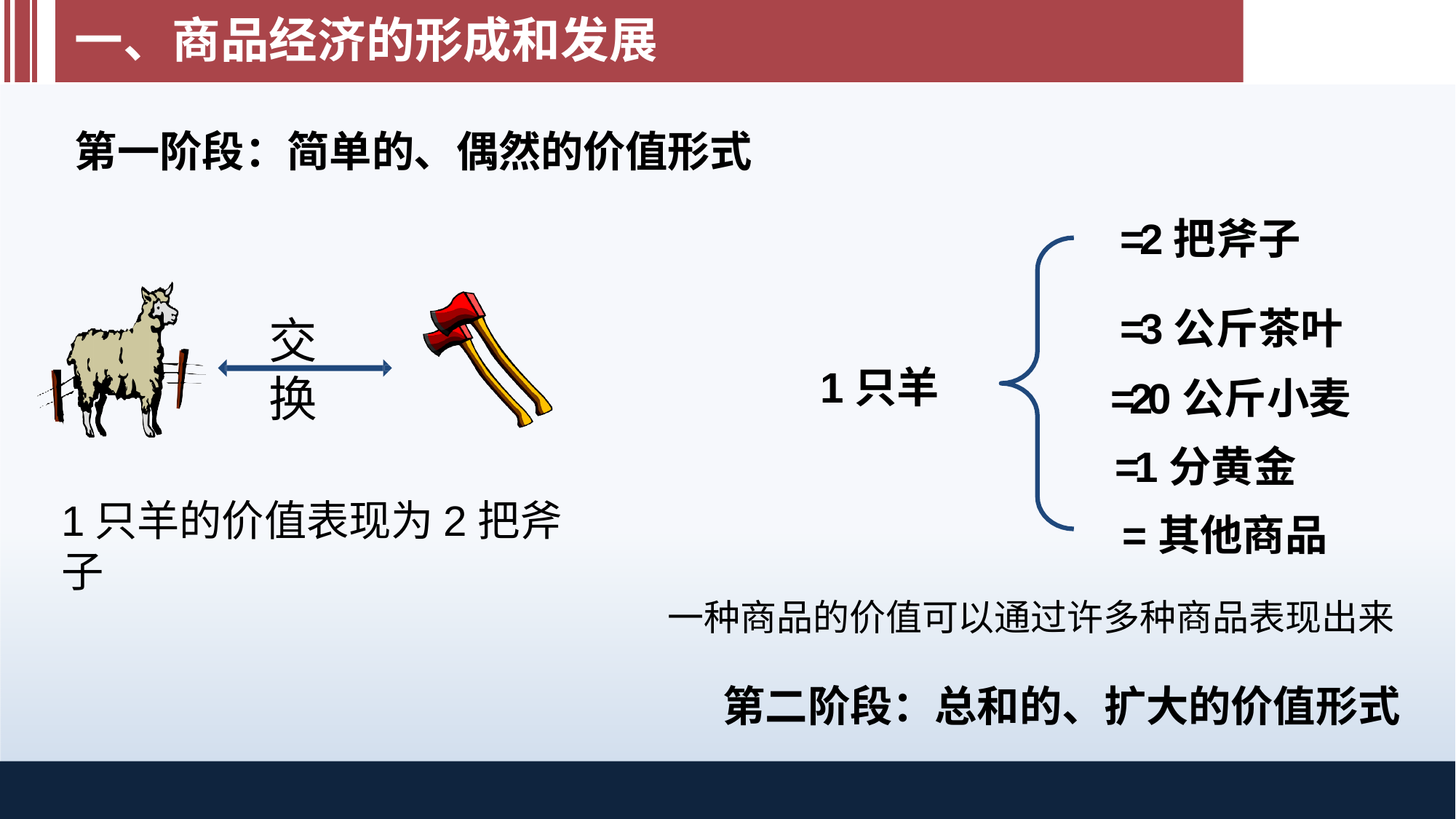

一、商品经济的形成和发展

# 第一阶段：简单的、偶然的价值形式
=2把斧子
=3公斤茶叶
              =20公斤小麦
              =1分黄金
             =其他商品
一种商品的价值可以通过许多种商品表现出来

交换
1只羊

1只羊的价值表现为2把斧子
第二阶段：总和的、扩大的价值形式